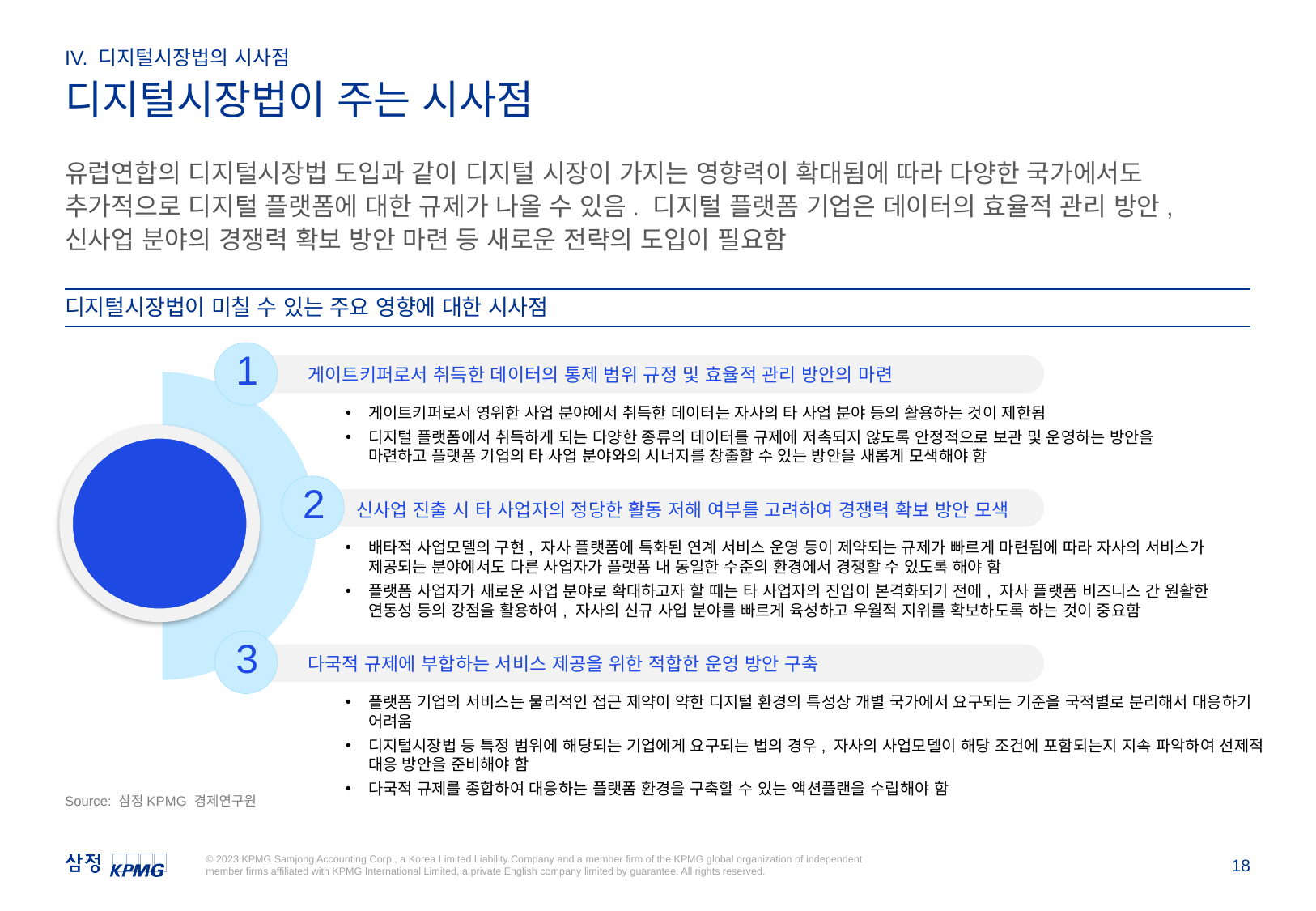

IV. 디지털시장법의 시사점
디지털시장법이 주는 시사점

유럽연합의 디지털시장법 도입과 같이 디지털 시장이 가지는 영향력이 확대됨에 따라 다양한 국가에서도 추가적으로 디지털 플랫폼에 대한 규제가 나올 수 있음. 디지털 플랫폼 기업은 데이터의 효율적 관리 방안, 신사업 분야의 경쟁력 확보 방안 마련 등 새로운 전략의 도입이 필요함

디지털시장법이 미칠 수 있는 주요 영향에 대한 시사점
1
게이트키퍼로서 취득한 데이터의 통제 범위 규정 및 효율적 관리 방안의 마련

게이트키퍼로서 영위한 사업 분야에서 취득한 데이터는 자사의 타 사업 분야 등의 활용하는 것이 제한됨
디지털 플랫폼에서 취득하게 되는 다양한 종류의 데이터를 규제에 저촉되지 않도록 안정적으로 보관 및 운영하는 방안을 마련하고 플랫폼 기업의 타 사업 분야와의 시너지를 창출할 수 있는 방안을 새롭게 모색해야 함
디지털시장법이 주는 시사점
2
신사업 진출 시 타 사업자의 정당한 활동 저해 여부를 고려하여 경쟁력 확보 방안 모색
배타적 사업모델의 구현, 자사 플랫폼에 특화된 연계 서비스 운영 등이 제약되는 규제가 빠르게 마련됨에 따라 자사의 서비스가 제공되는 분야에서도 다른 사업자가 플랫폼 내 동일한 수준의 환경에서 경쟁할 수 있도록 해야 함
플랫폼 사업자가 새로운 사업 분야로 확대하고자 할 때는 타 사업자의 진입이 본격화되기 전에, 자사 플랫폼 비즈니스 간 원활한 연동성 등의 강점을 활용하여, 자사의 신규 사업 분야를 빠르게 육성하고 우월적 지위를 확보하도록 하는 것이 중요함
3
다국적 규제에 부합하는 서비스 제공을 위한 적합한 운영 방안 구축
플랫폼 기업의 서비스는 물리적인 접근 제약이 약한 디지털 환경의 특성상 개별 국가에서 요구되는 기준을 국적별로 분리해서 대응하기 어려움
디지털시장법 등 특정 범위에 해당되는 기업에게 요구되는 법의 경우, 자사의 사업모델이 해당 조건에 포함되는지 지속 파악하여 선제적 대응 방안을 준비해야 함
다국적 규제를 종합하여 대응하는 플랫폼 환경을 구축할 수 있는 액션플랜을 수립해야 함
Source: 삼정KPMG 경제연구원